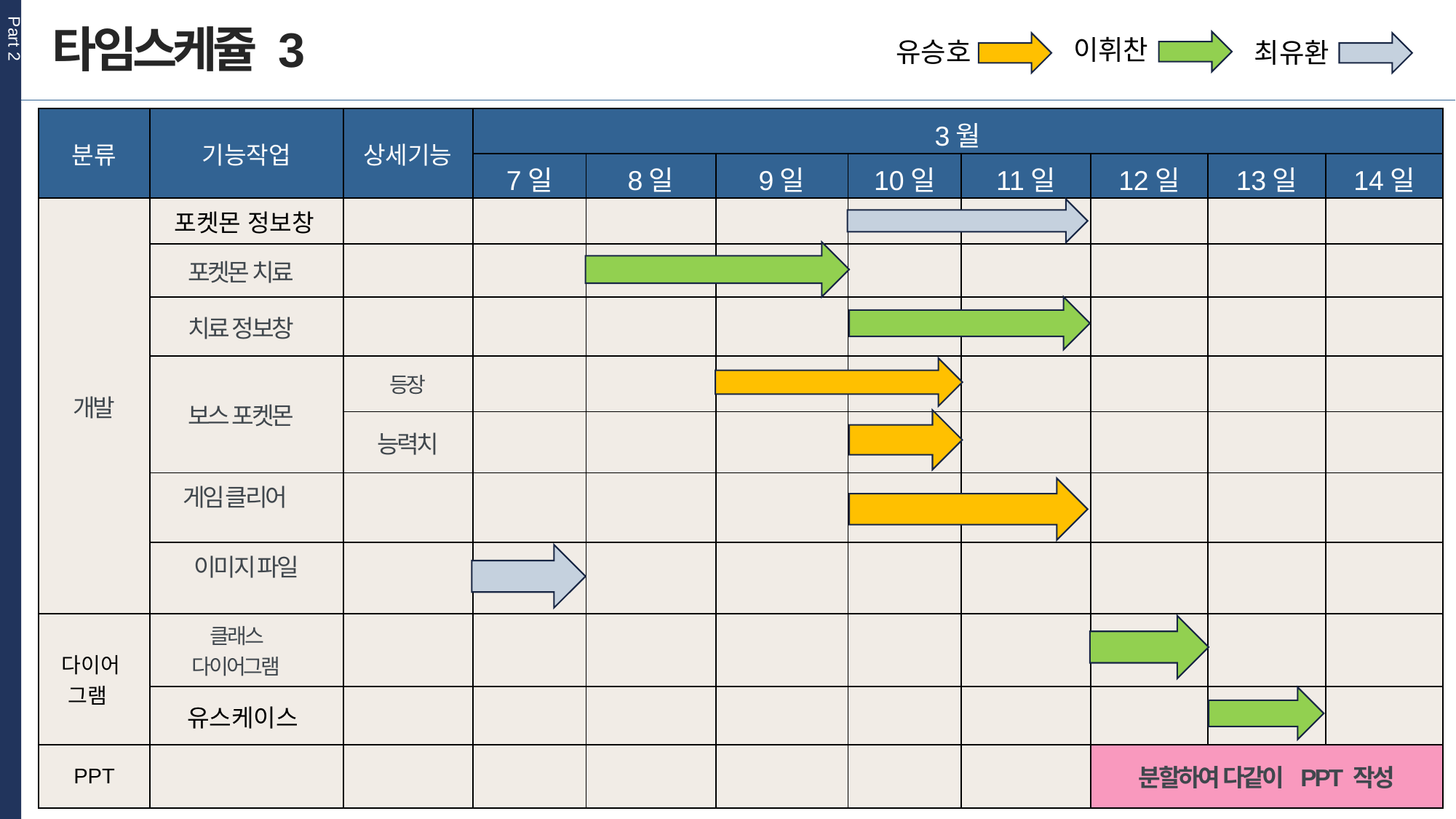

Part 2
타임스케쥴 3

이휘찬
유승호
최유환

| 분류 | 기능작업 | 상세기능 | 3월 |  |  |  |  |  |  |  |
| --- | --- | --- | --- | --- | --- | --- | --- | --- | --- | --- |
|  |  |  | 7일 | 8일 | 9일 | 10일 | 11일 | 12일 | 13일 | 14일 |
| 개발 | 포켓몬 정보창 |  |  |  |  |  |  |  |  |  |
|  | 포켓몬 치료 |  |  |  |  |  |  |  |  |  |
|  | 치료 정보창 |  |  |  |  |  |  |  |  |  |
|  | 보스 포켓몬 | 등장 |  |  |  |  |  |  |  |  |
|  |  | 능력치 |  |  |  |  |  |  |  |  |
|  | 게임 클리어 |  |  |  |  |  |  |  |  |  |
|  | 이미지 파일 |  |  |  |  |  |  |  |  |  |
| 다이어 그램 | 클래스 다이어그램 |  |  |  |  |  |  |  |  |  |
|  | 유스케이스 |  |  |  |  |  |  |  |  |  |
| PPT |  |  |  |  |  |  |  | 분할하여 다같이 PPT 작성 |  |  |